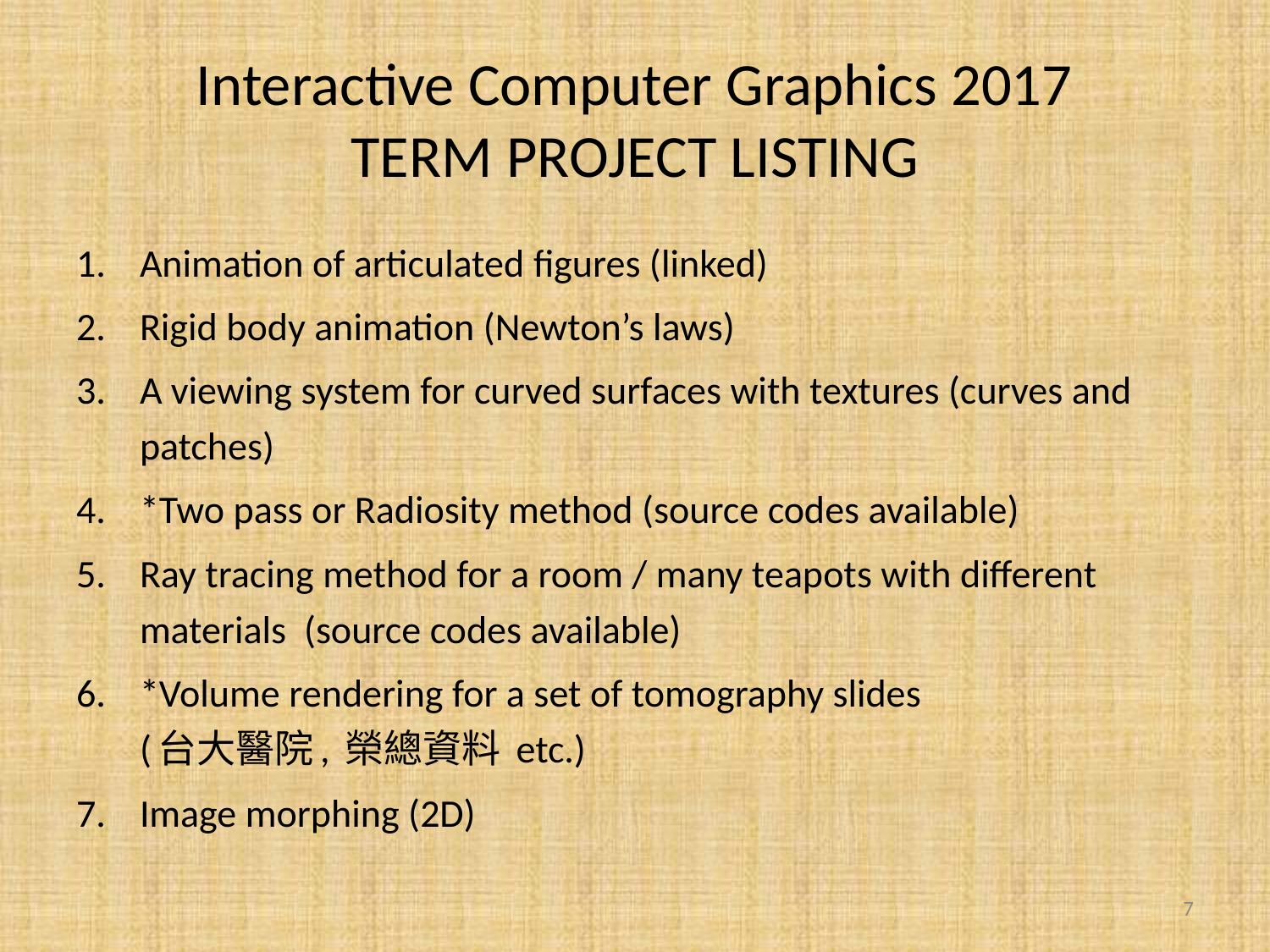

# Interactive Computer Graphics 2017 TERM PROJECT LISTING
Animation of articulated figures (linked)
Rigid body animation (Newton’s laws)
A viewing system for curved surfaces with textures (curves and patches)
*Two pass or Radiosity method (source codes available)
Ray tracing method for a room / many teapots with different materials  (source codes available)
*Volume rendering for a set of tomography slides
(台大醫院, 榮總資料 etc.)
Image morphing (2D)
7